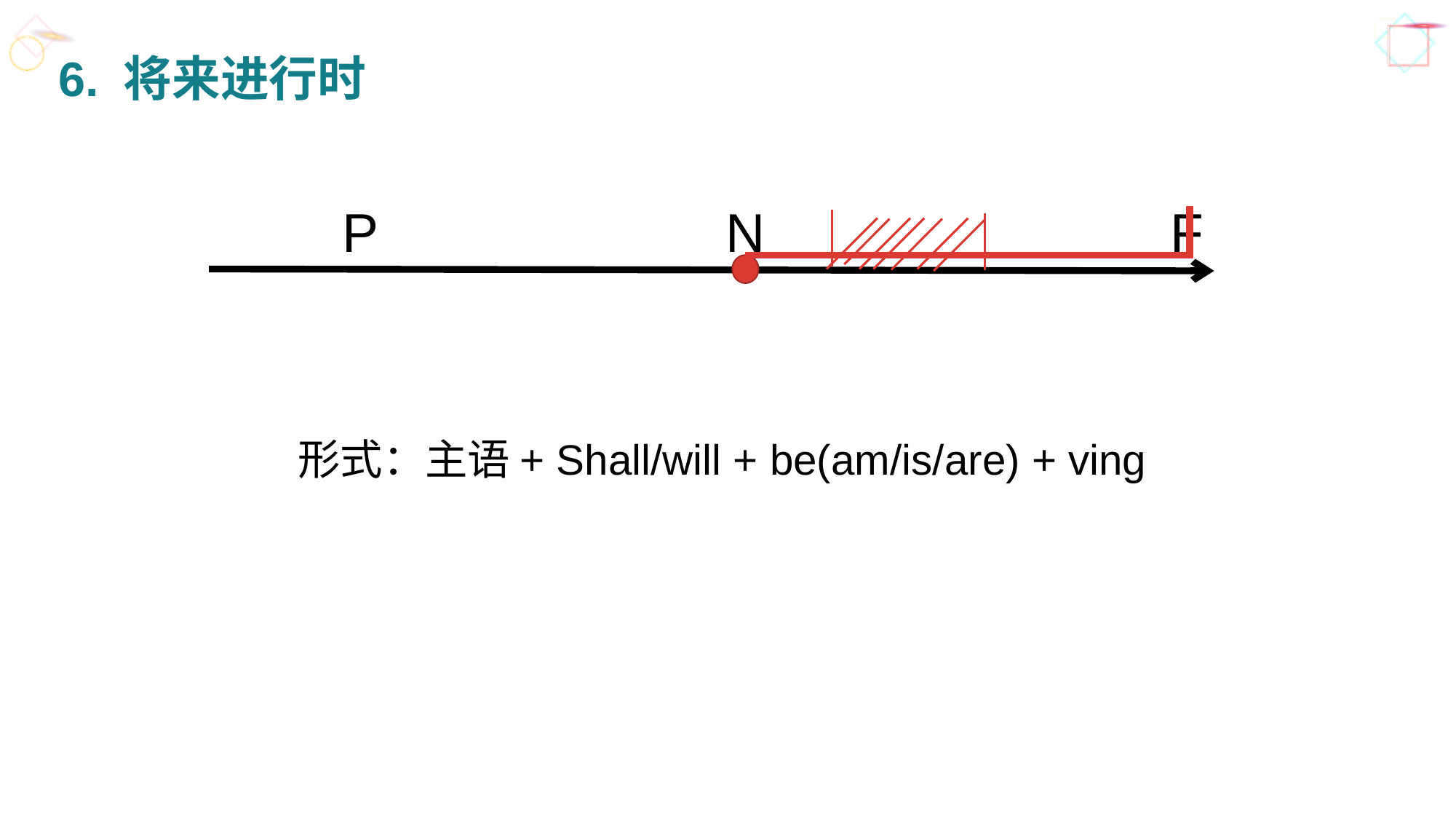

6. 将来进行时
P
N
F

形式：主语+ Shall/will + be(am/is/are) + ving